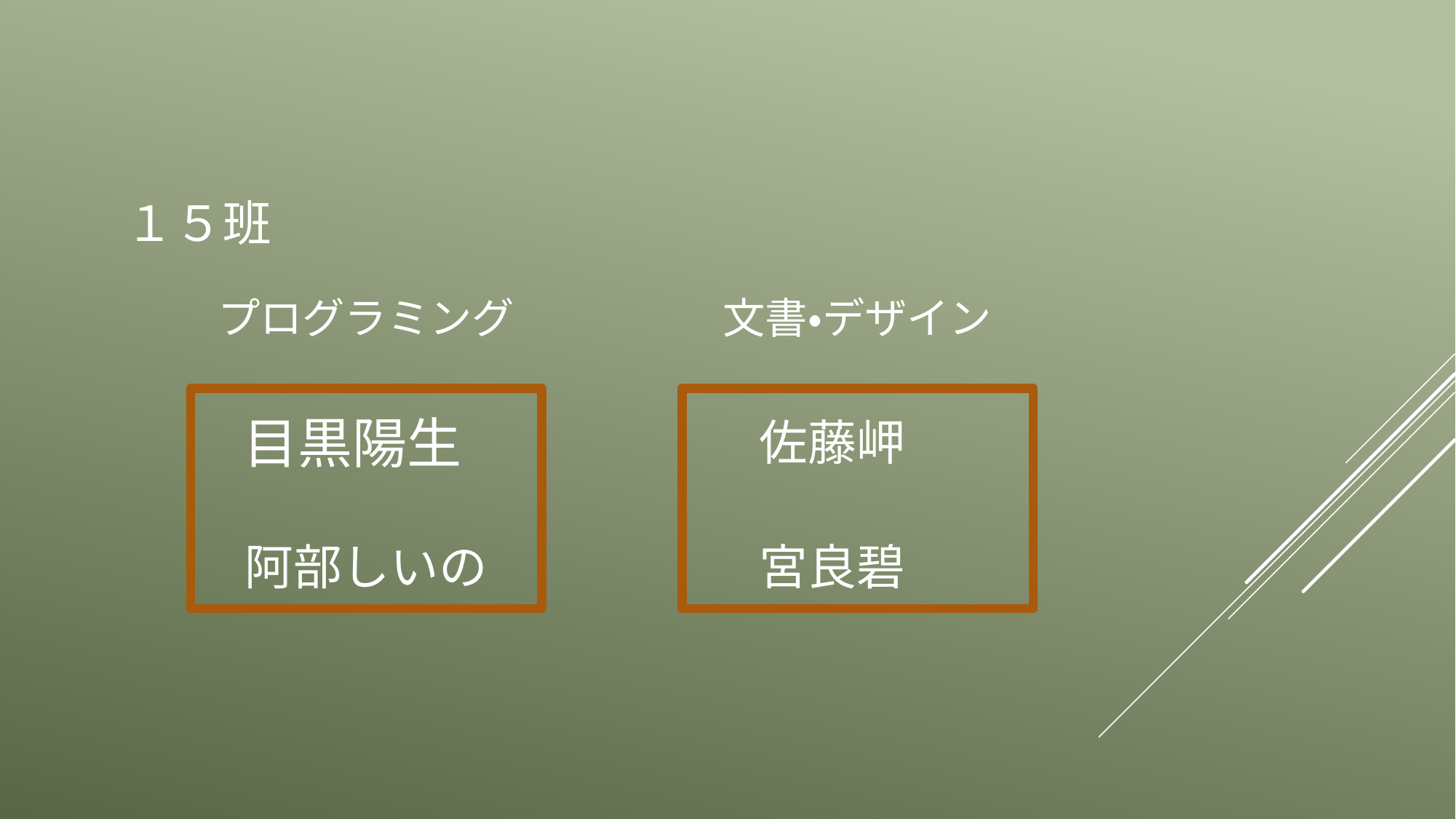

１５班
プログラミング
文書・デザイン

目黒陽生
佐藤岬
阿部しいの
宮良碧